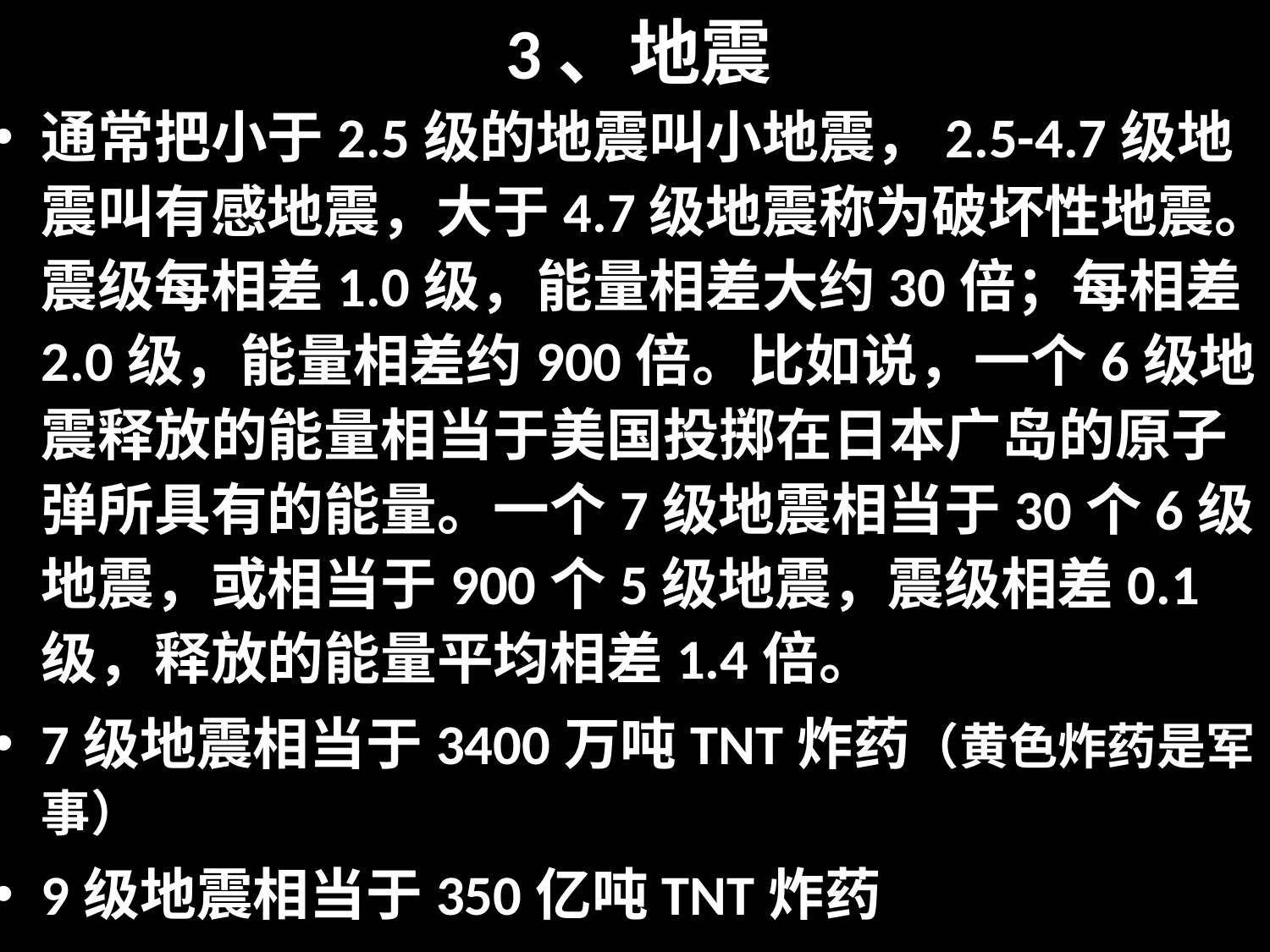

# 3、地震
通常把小于2.5级的地震叫小地震，2.5-4.7级地震叫有感地震，大于4.7级地震称为破坏性地震。震级每相差1.0级，能量相差大约30倍；每相差2.0级，能量相差约900倍。比如说，一个6级地震释放的能量相当于美国投掷在日本广岛的原子弹所具有的能量。一个7级地震相当于30个6级地震，或相当于900个5级地震，震级相差0.1级，释放的能量平均相差1.4倍。
7级地震相当于3400万吨TNT炸药（黄色炸药是军事）
9级地震相当于350亿吨TNT炸药